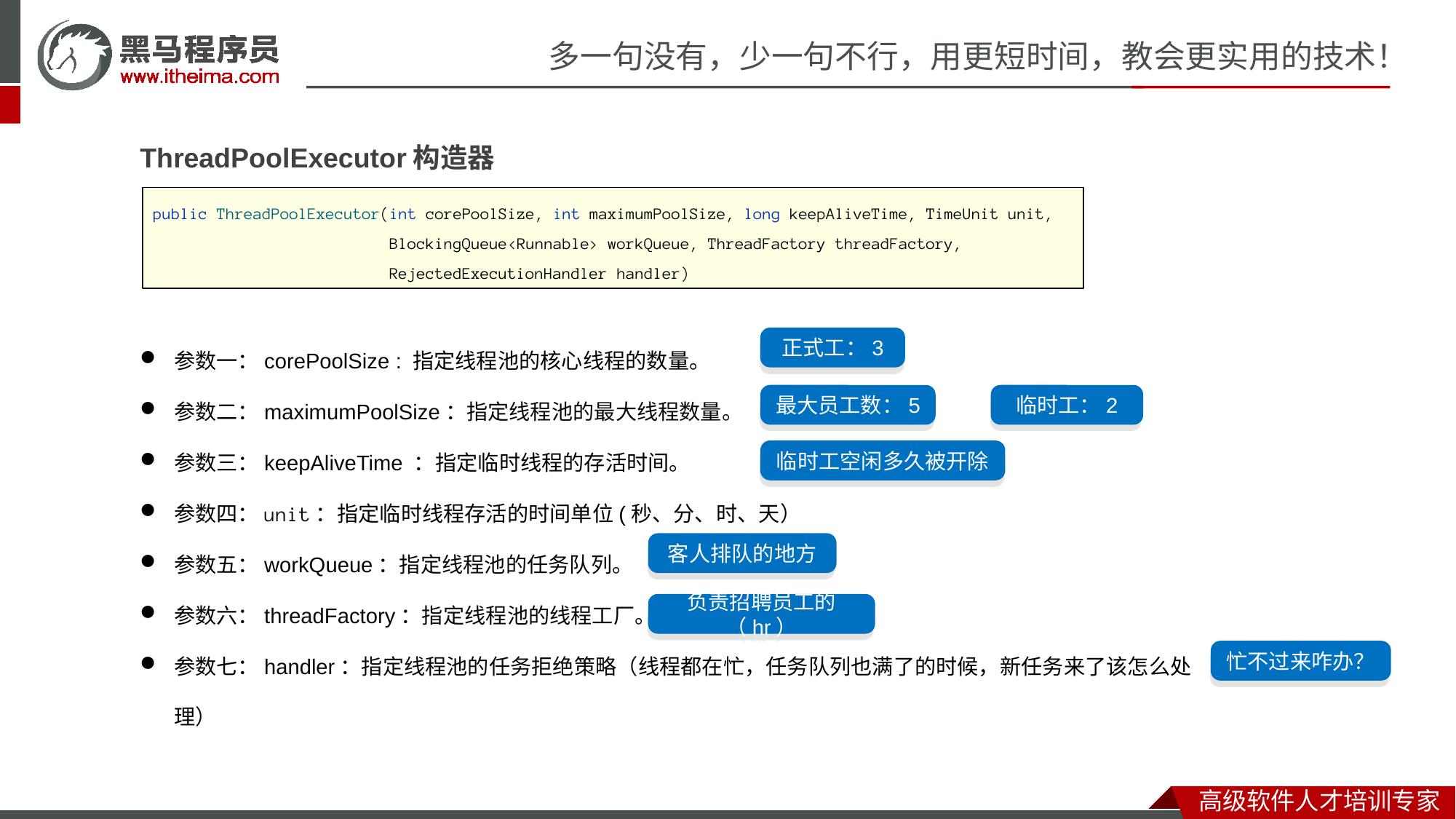

ThreadPoolExecutor构造器
public ThreadPoolExecutor(int corePoolSize, int maximumPoolSize, long keepAliveTime, TimeUnit unit,
                          BlockingQueue<Runnable> workQueue, ThreadFactory threadFactory,
                          RejectedExecutionHandler handler)
参数一：corePoolSize : 指定线程池的核心线程的数量。
参数二：maximumPoolSize：指定线程池的最大线程数量。
参数三：keepAliveTime ：指定临时线程的存活时间。
参数四：unit：指定临时线程存活的时间单位(秒、分、时、天）
参数五：workQueue：指定线程池的任务队列。
参数六：threadFactory：指定线程池的线程工厂。
参数七：handler：指定线程池的任务拒绝策略（线程都在忙，任务队列也满了的时候，新任务来了该怎么处理）
正式工：3
最大员工数：5
临时工：2
临时工空闲多久被开除
客人排队的地方
负责招聘员工的（hr）
忙不过来咋办？